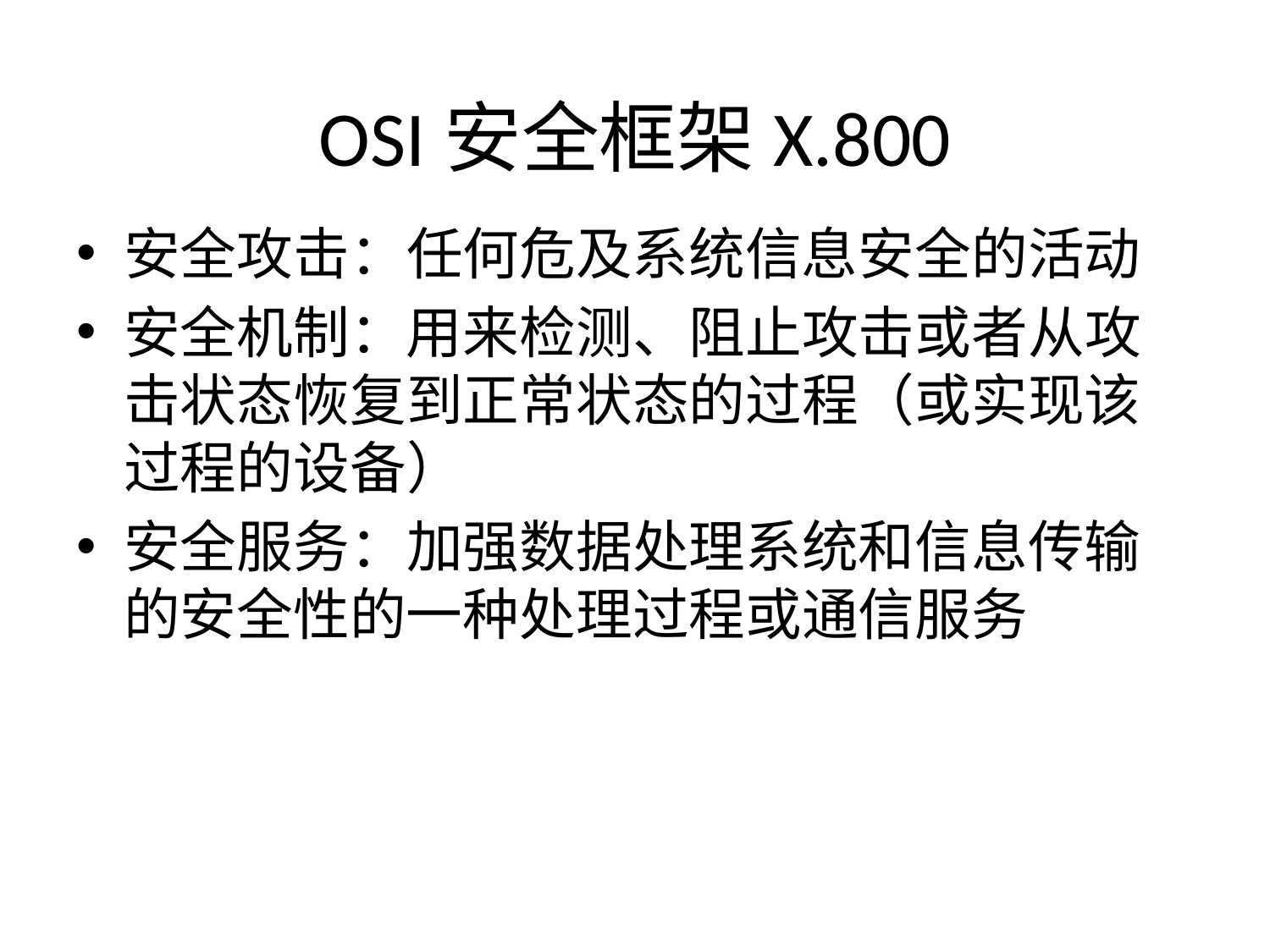

# OSI安全框架X.800
安全攻击：任何危及系统信息安全的活动
安全机制：用来检测、阻止攻击或者从攻击状态恢复到正常状态的过程（或实现该过程的设备）
安全服务：加强数据处理系统和信息传输的安全性的一种处理过程或通信服务

10